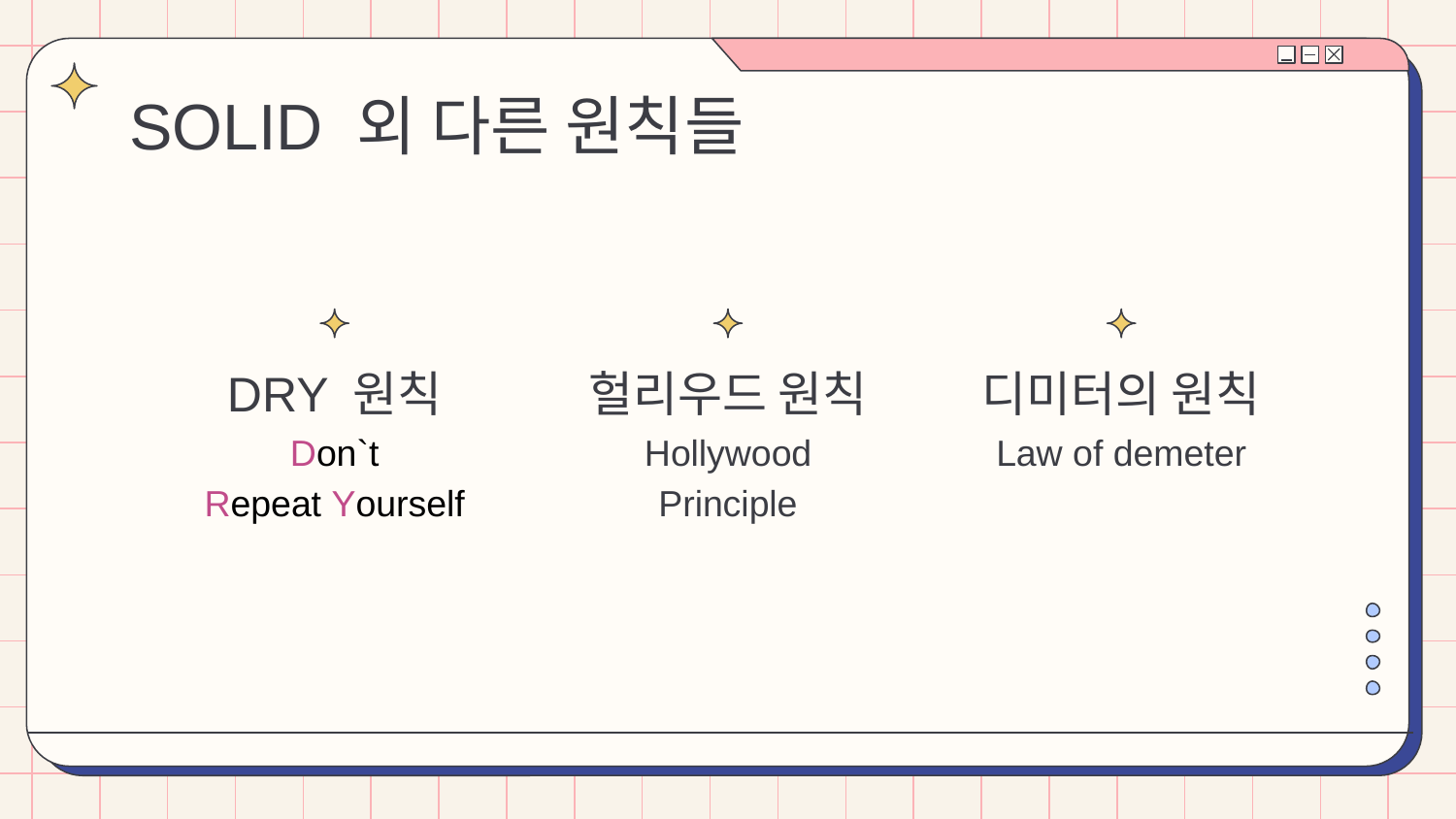

# SOLID 외 다른 원칙들

DRY 원칙
헐리우드 원칙
디미터의 원칙
Don`t
Repeat Yourself
Hollywood Principle
Law of demeter